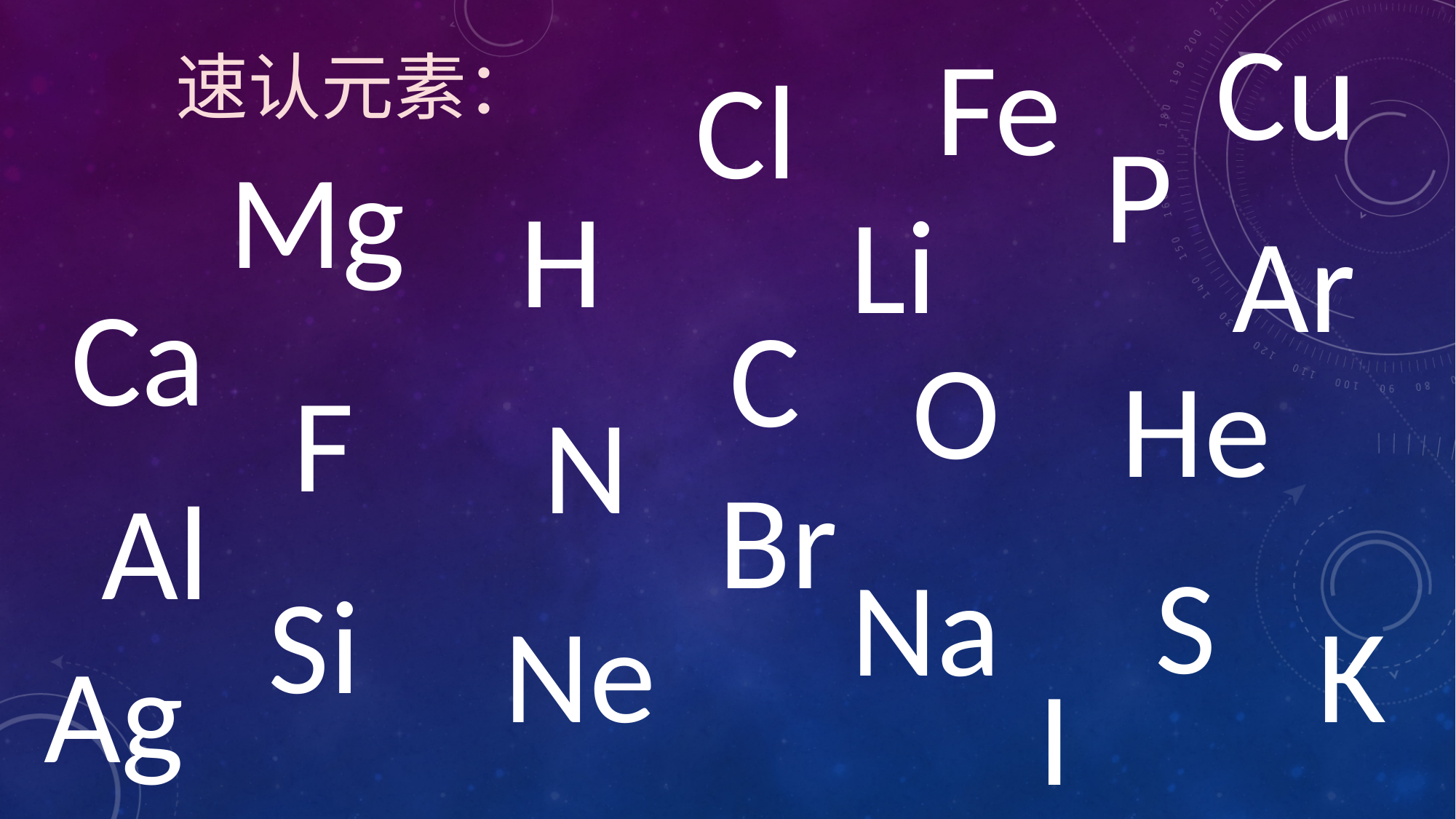

Cu
Fe
速认元素：
Cl
P
Mg
H
Li
Ar
Ca
C
O
He
F
N
Br
Al
S
Na
Si
Ne
K
Ag
I